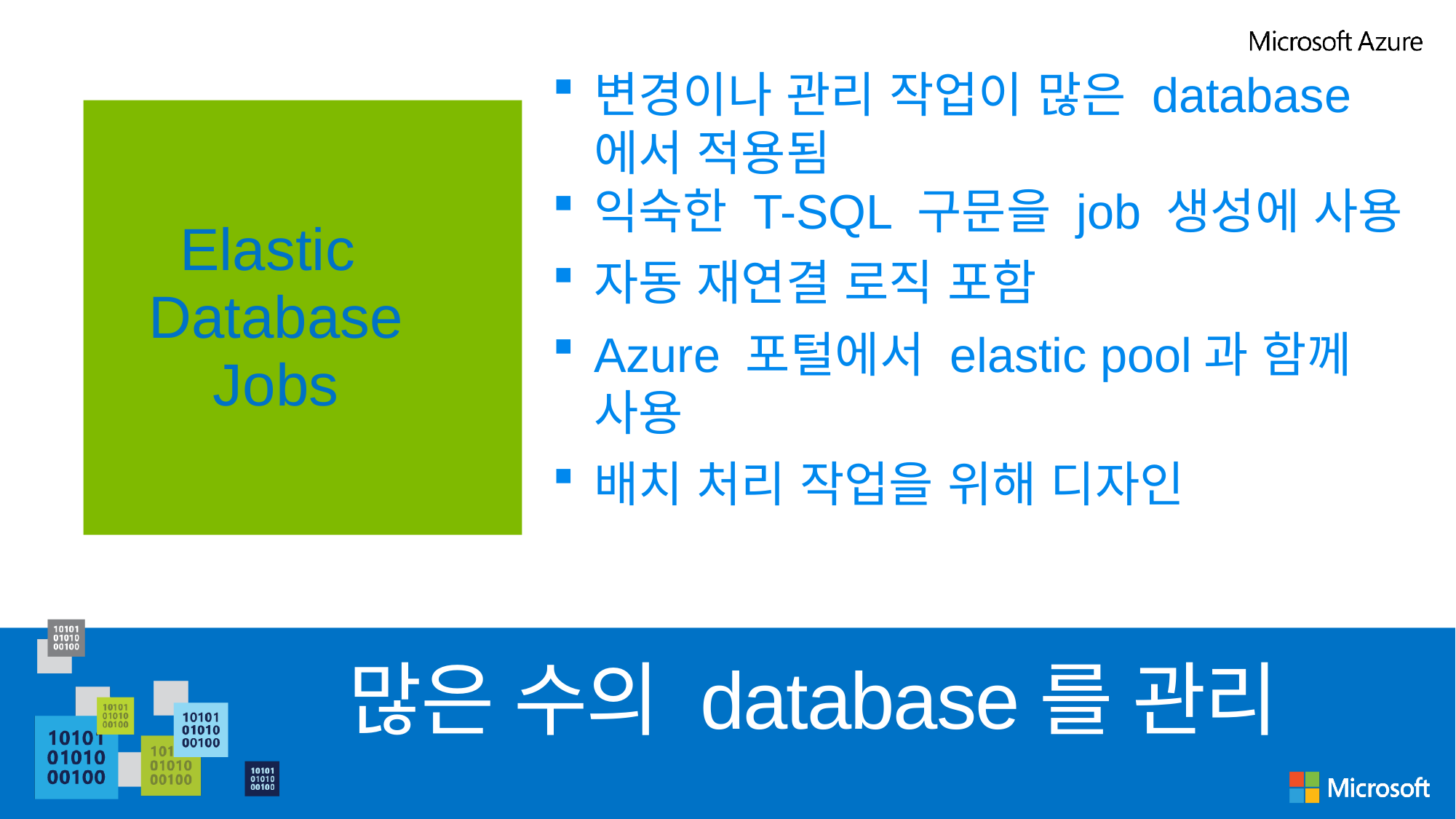

변경이나 관리 작업이 많은 database에서 적용됨
익숙한 T-SQL 구문을 job 생성에 사용
자동 재연결 로직 포함
Azure 포털에서 elastic pool과 함께 사용
배치 처리 작업을 위해 디자인
Elastic
Database Jobs
# 많은 수의 database를 관리